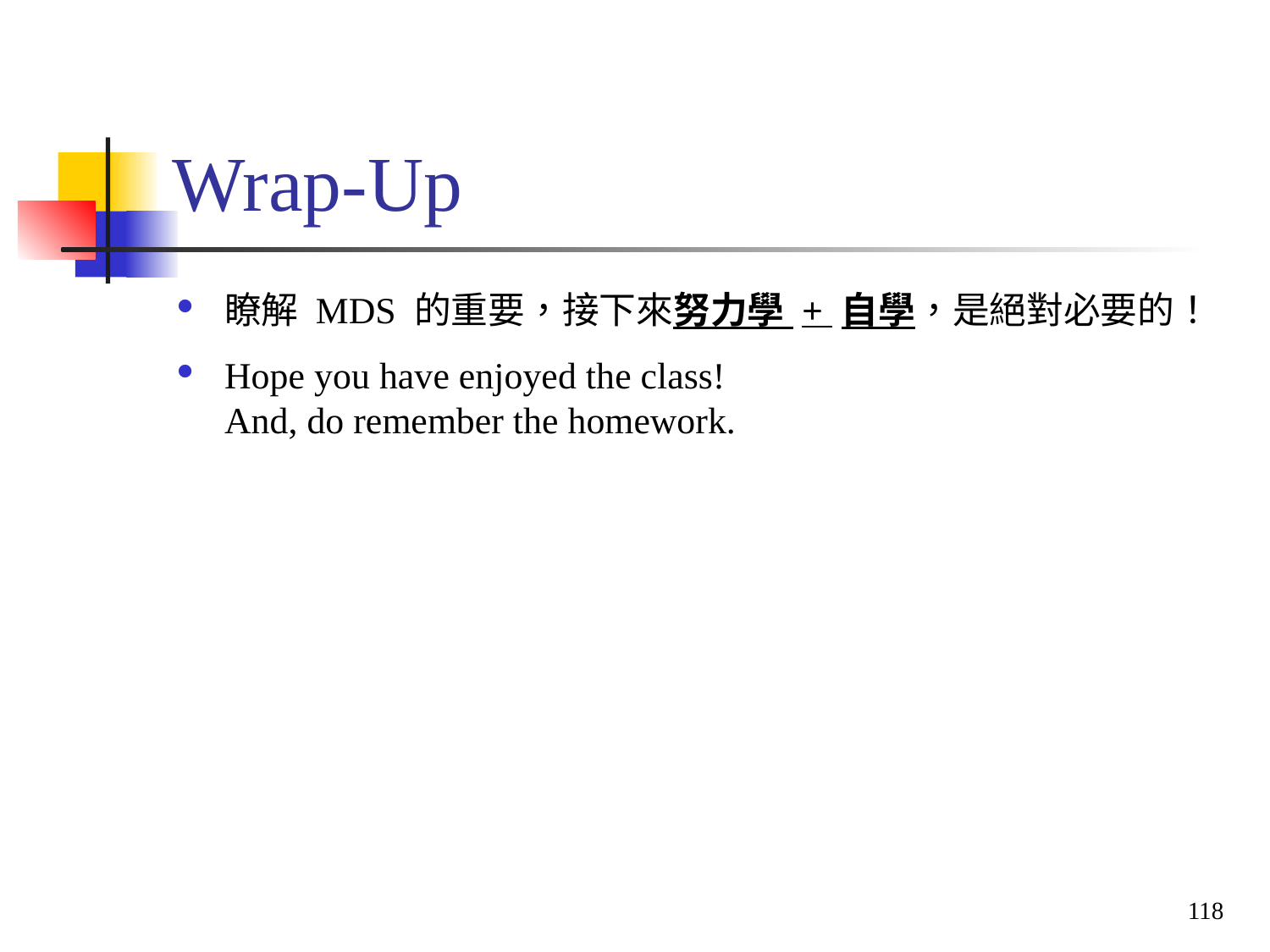

# Wrap-Up
瞭解 MDS 的重要，接下來努力學 + 自學，是絕對必要的！
Hope you have enjoyed the class!
And, do remember the homework.